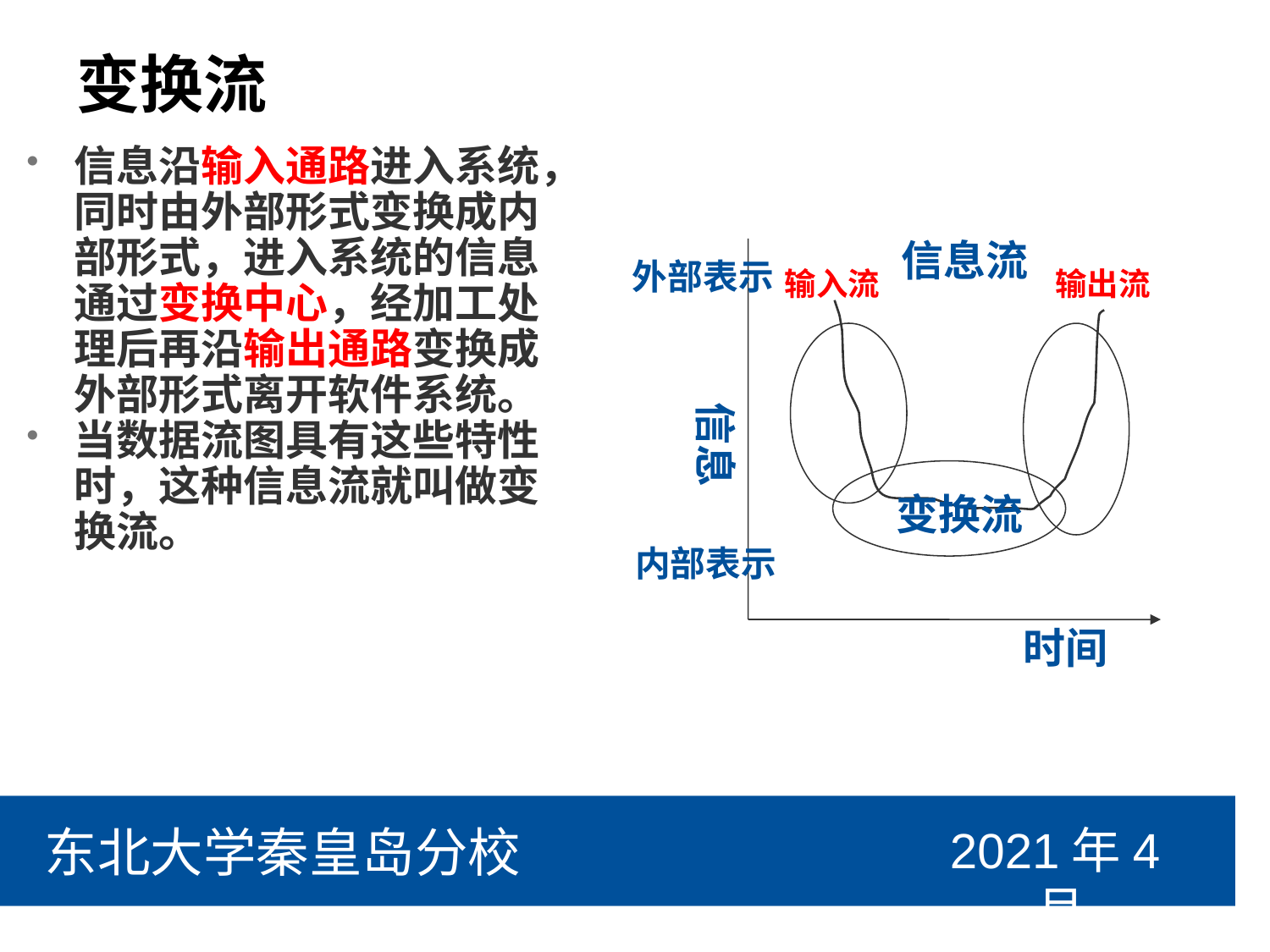

# 变换流
信息沿输入通路进入系统，同时由外部形式变换成内部形式，进入系统的信息通过变换中心，经加工处理后再沿输出通路变换成外部形式离开软件系统。
当数据流图具有这些特性时，这种信息流就叫做变换流。

信息流

外部表示
输入流
输出流

信息

变换流
内部表示
时间